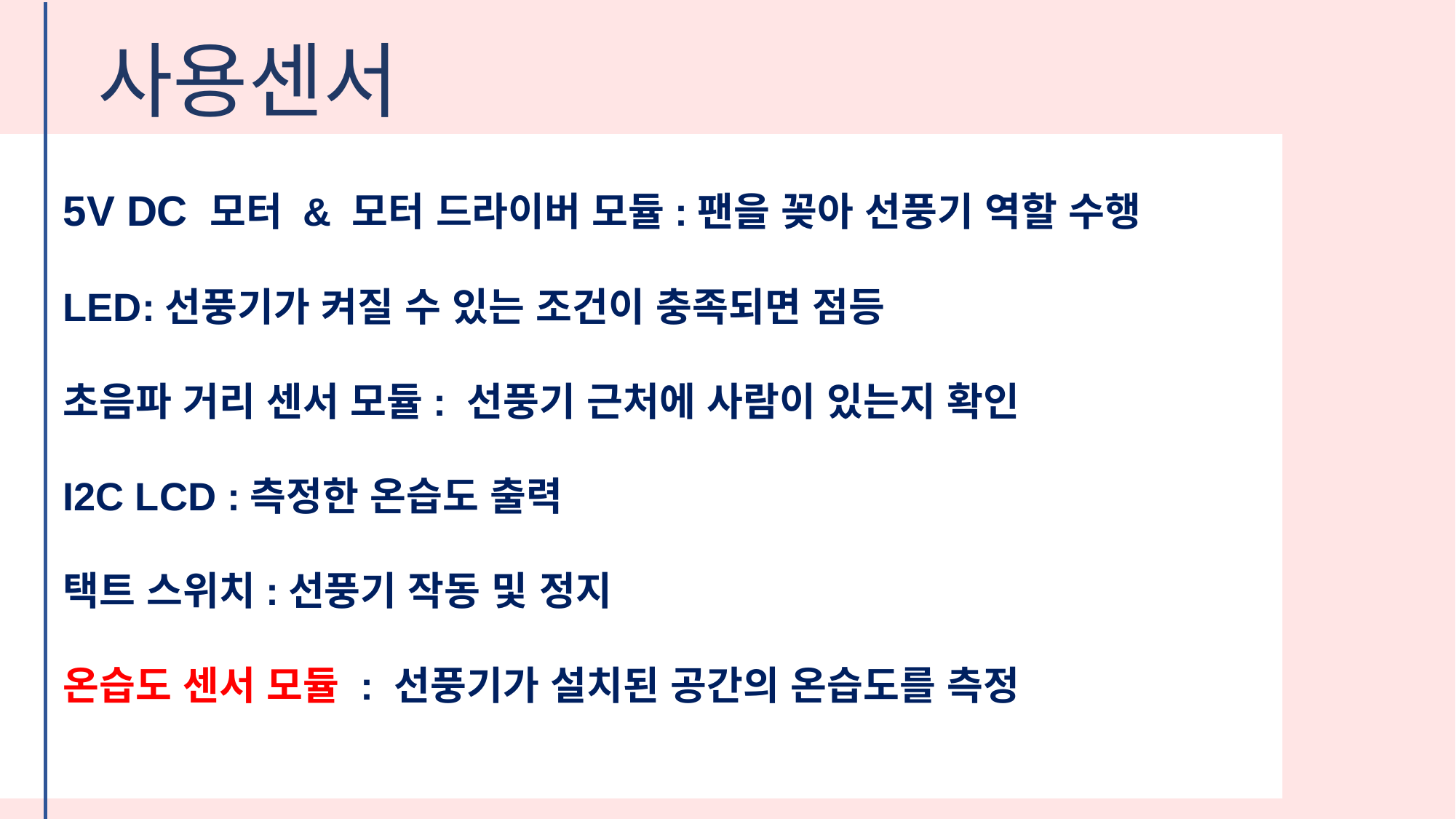

사용센서

5V DC 모터 & 모터 드라이버 모듈:팬을 꽂아 선풍기 역할 수행

LED:선풍기가 켜질 수 있는 조건이 충족되면 점등

초음파 거리 센서 모듈: 선풍기 근처에 사람이 있는지 확인

I2C LCD :측정한 온습도 출력

택트 스위치:선풍기 작동 및 정지

온습도 센서 모듈 : 선풍기가 설치된 공간의 온습도를 측정